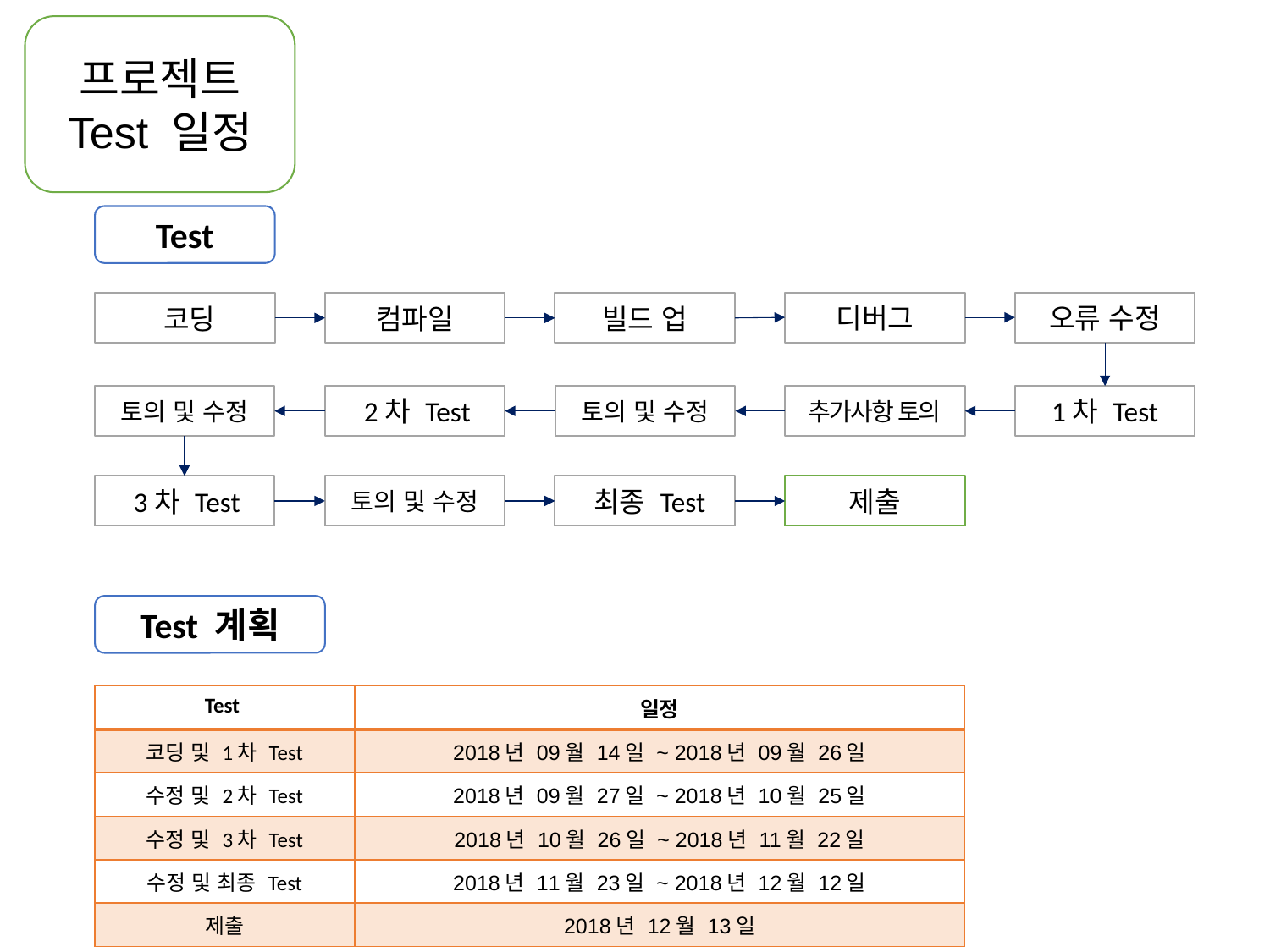

프로젝트
Test 일정
Test
디버그
오류 수정
 코딩
컴파일
빌드 업
토의 및 수정
 2차 Test
토의 및 수정
추가사항 토의
1차 Test
 3차 Test
토의 및 수정
 최종 Test
제출
Test 계획
| Test | 일정 |
| --- | --- |
| 코딩 및 1차 Test | 2018년 09월 14일 ~ 2018년 09월 26일 |
| 수정 및 2차 Test | 2018년 09월 27일 ~ 2018년 10월 25일 |
| 수정 및 3차 Test | 2018년 10월 26일 ~ 2018년 11월 22일 |
| 수정 및 최종 Test | 2018년 11월 23일 ~ 2018년 12월 12일 |
| 제출 | 2018년 12월 13일 |